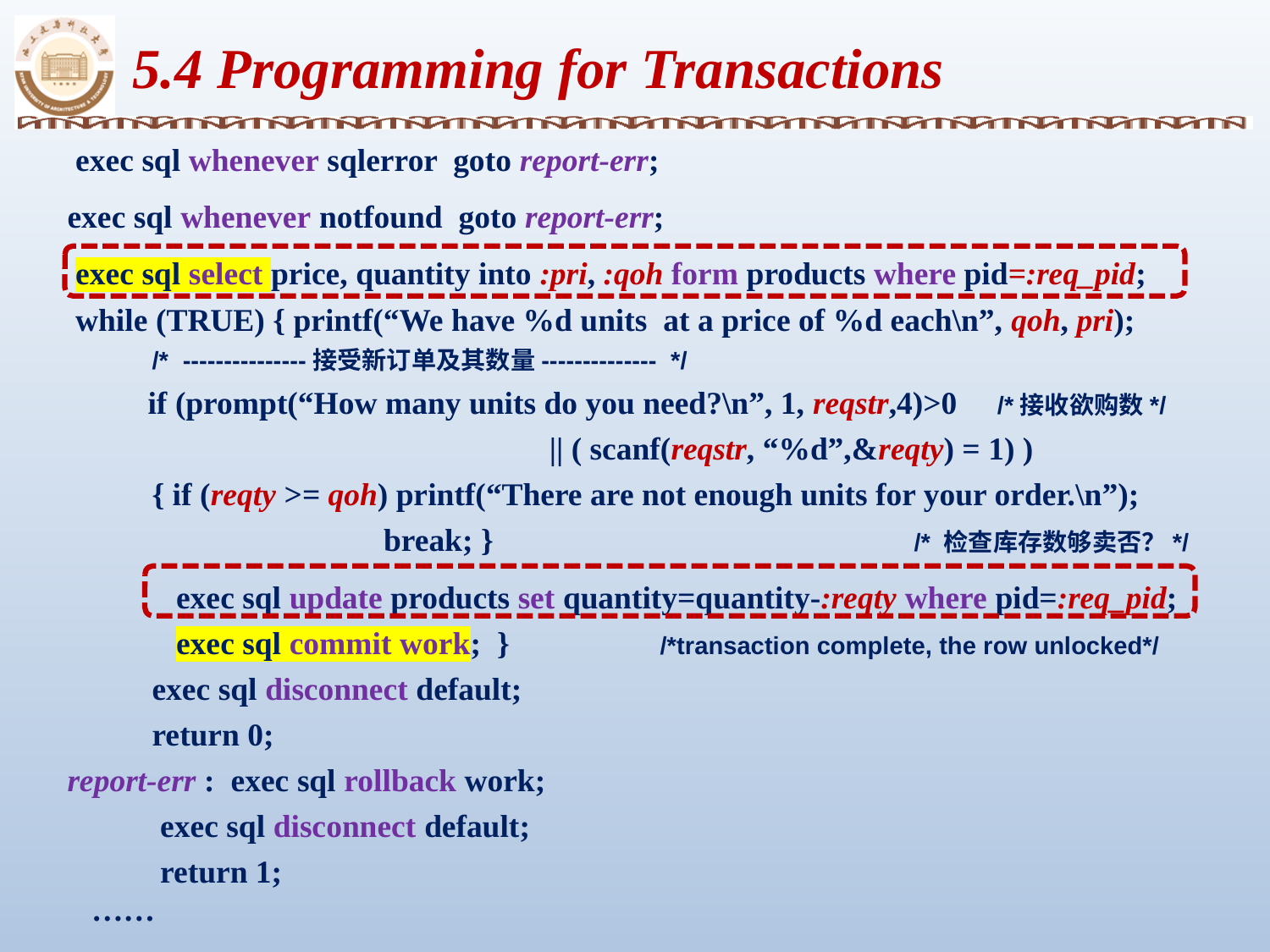

5.4 Programming for Transactions
 exec sql whenever sqlerror  goto report-err;
exec sql whenever notfound  goto report-err;
 exec sql select price, quantity into :pri, :qoh form products where pid=:req_pid;
 while (TRUE) { printf(“We have %d units  at a price of %d each\n”, qoh, pri);
	/*  ---------------接受新订单及其数量--------------  */
          if (prompt(“How many units do you need?\n”, 1, reqstr,4)>0     /*接收欲购数*/
				  || ( scanf(reqstr, “%d”,&reqty) = 1) )
     	{ if (reqty >= qoh) printf(“There are not enough units for your order.\n”);
		             break; } 	 			/* 检查库存数够卖否？*/
	   exec sql update products set quantity=quantity-:reqty where pid=:req_pid;
	   exec sql commit work;  }             	/*transaction complete, the row unlocked*/
	exec sql disconnect default;
	return 0;
report-err :  exec sql rollback work;
	 exec sql disconnect default;
	 return 1;
   ……